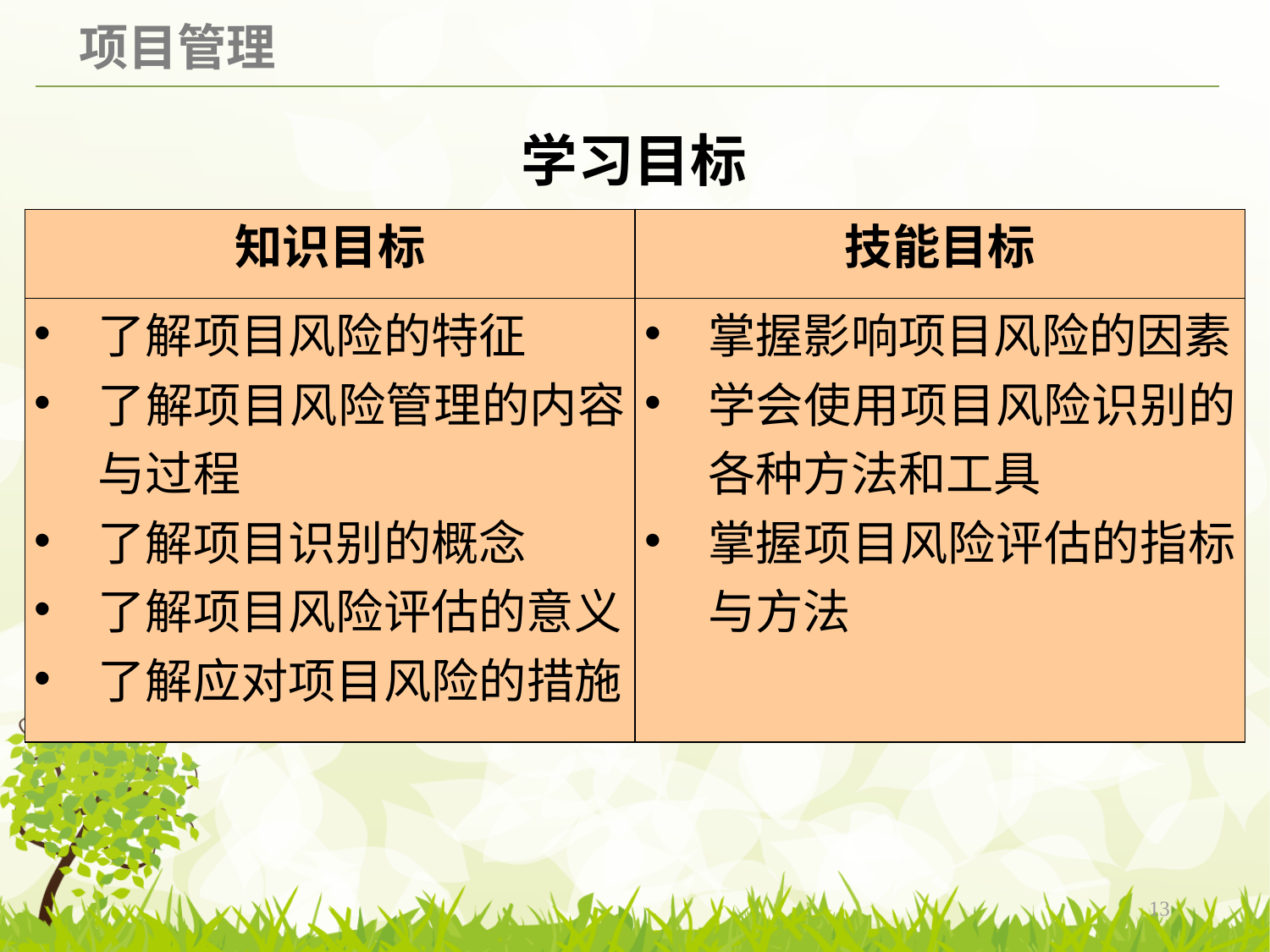

# 学习目标
| 知识目标 | 技能目标 |
| --- | --- |
| 了解项目风险的特征 了解项目风险管理的内容与过程 了解项目识别的概念 了解项目风险评估的意义 了解应对项目风险的措施 | 掌握影响项目风险的因素 学会使用项目风险识别的各种方法和工具 掌握项目风险评估的指标与方法 |
13